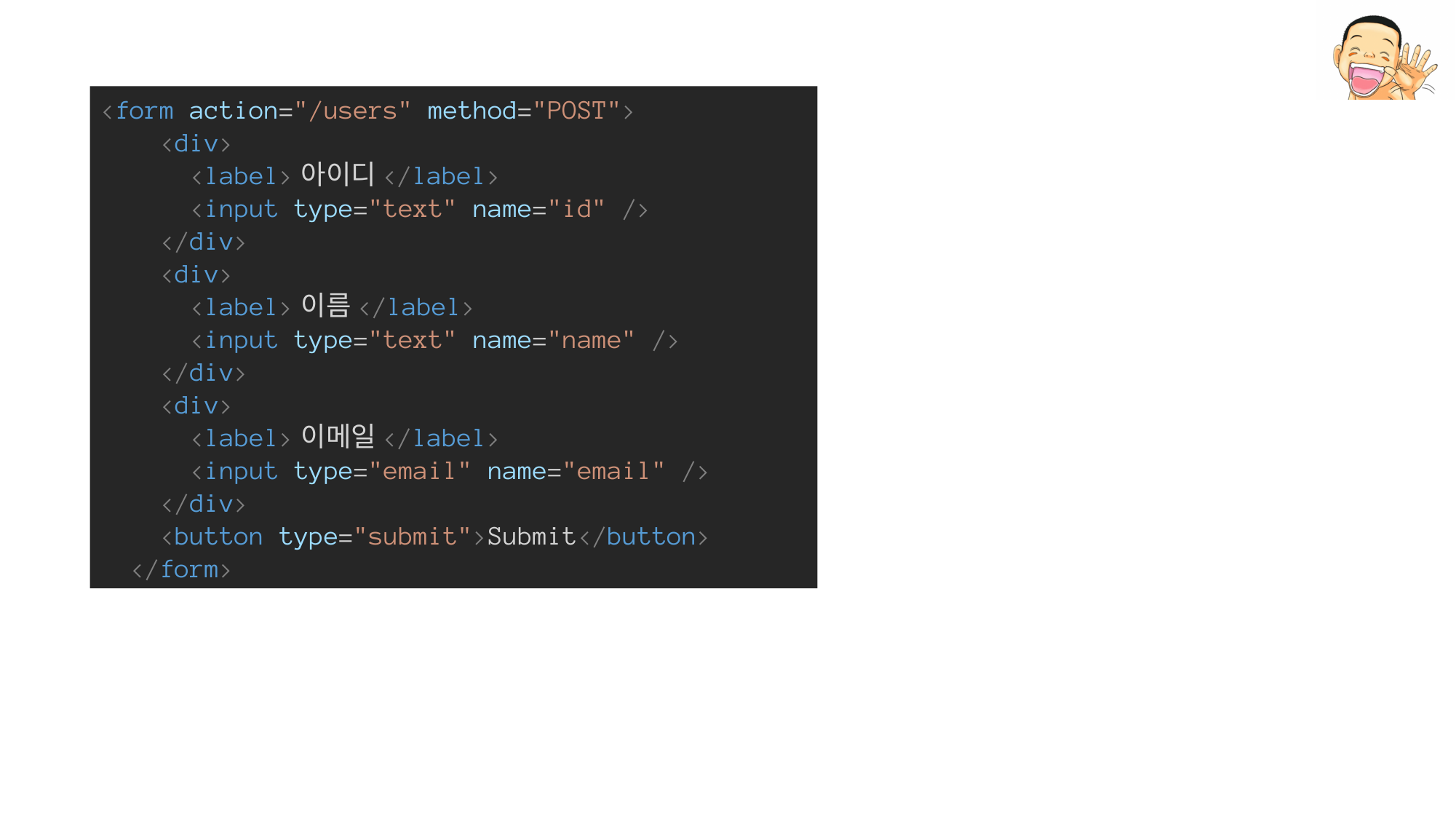

<form action="/users" method="POST">
    <div>
      <label>아이디</label>
      <input type="text" name="id" />
    </div>
    <div>
      <label>이름</label>
      <input type="text" name="name" />
    </div>
    <div>
      <label>이메일</label>
      <input type="email" name="email" />
    </div>
    <button type="submit">Submit</button>
  </form>